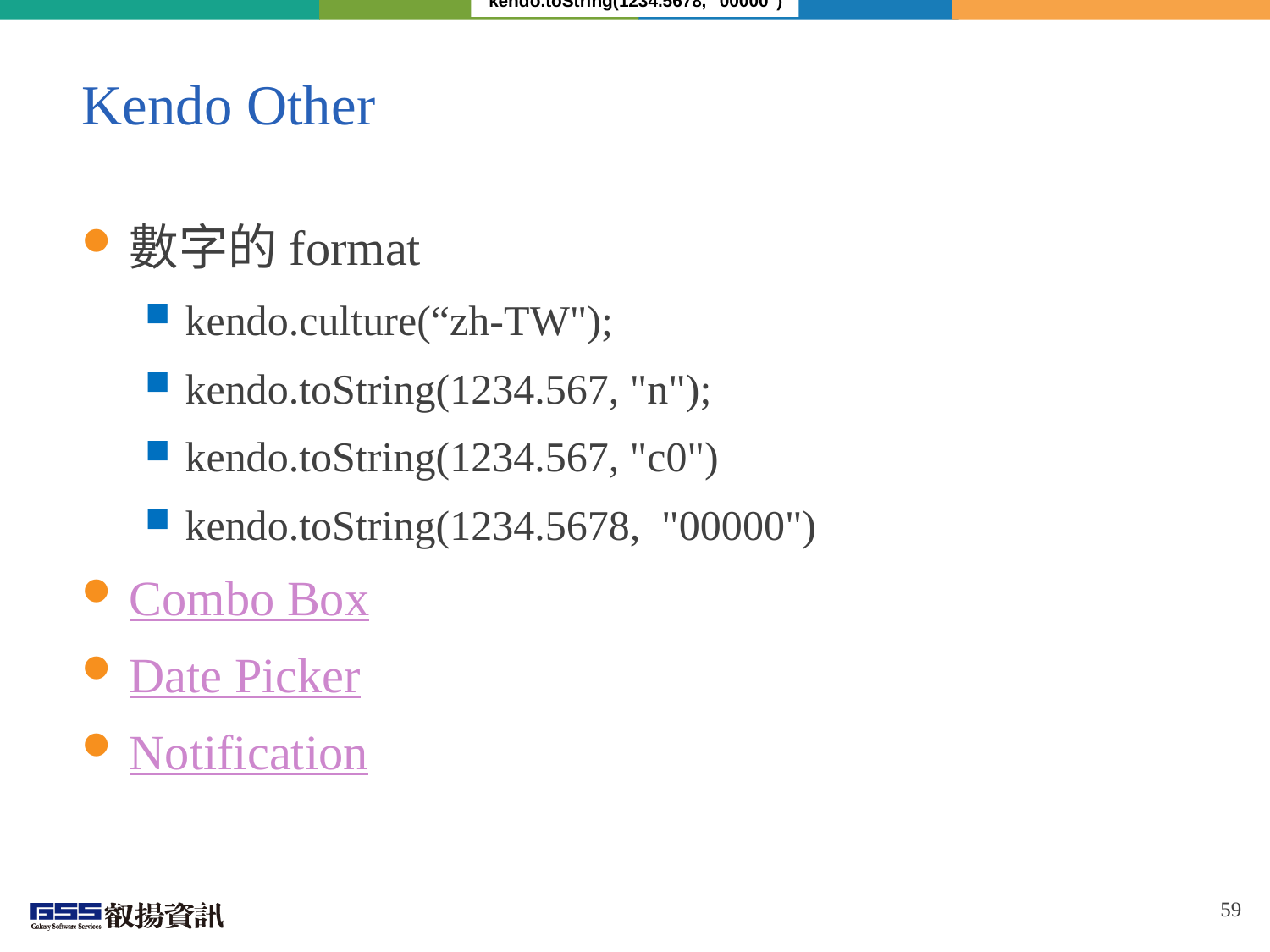

kendo.toString(1234.5678, "00000")
# Kendo Other
數字的format
kendo.culture(“zh-TW");
kendo.toString(1234.567, "n");
kendo.toString(1234.567, "c0")
kendo.toString(1234.5678,  "00000")
Combo Box
Date Picker
Notification